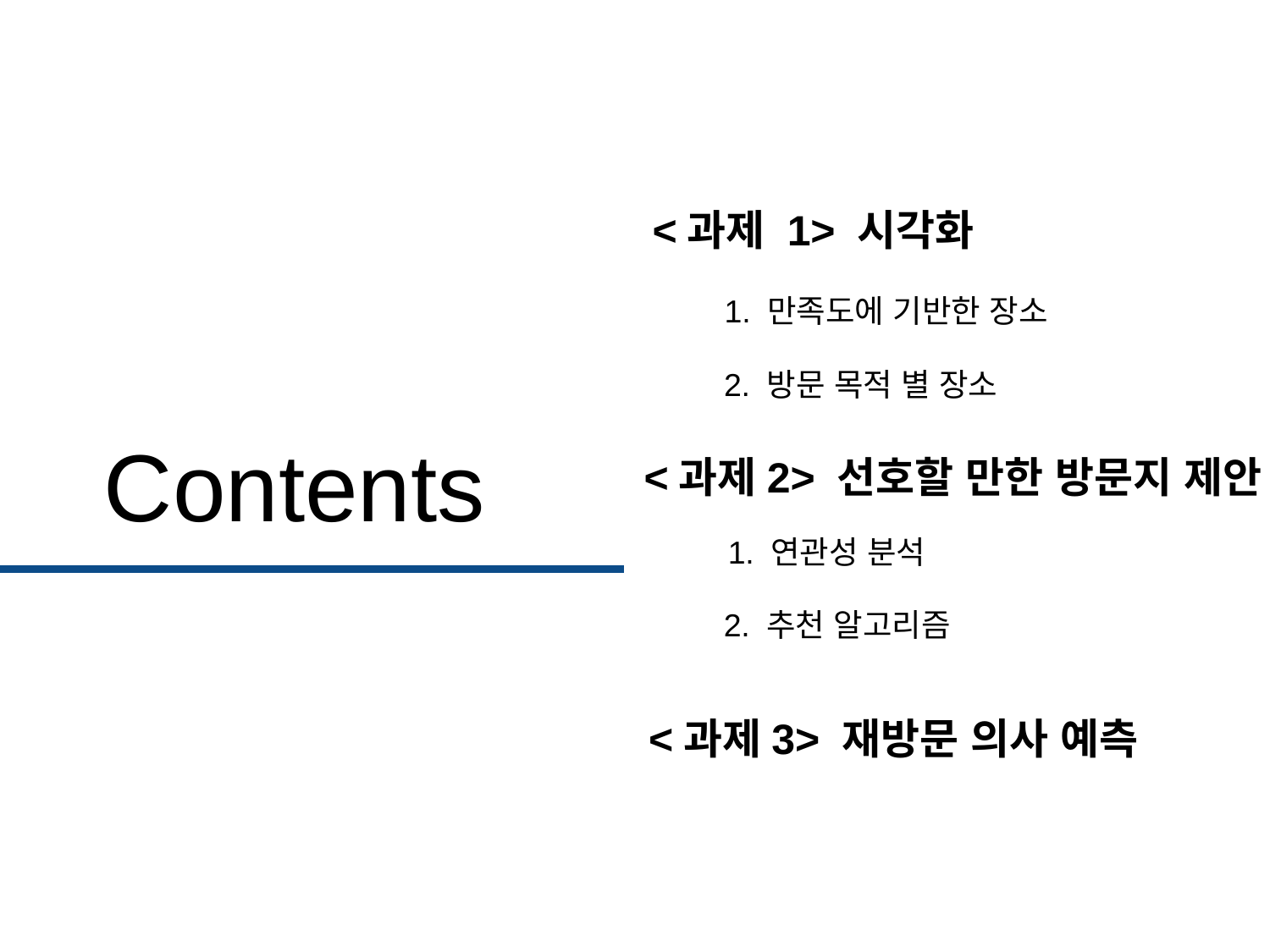

<과제 1> 시각화
1. 만족도에 기반한 장소
2. 방문 목적 별 장소
Contents
<과제2> 선호할 만한 방문지 제안
1. 연관성 분석
2. 추천 알고리즘
<과제3> 재방문 의사 예측